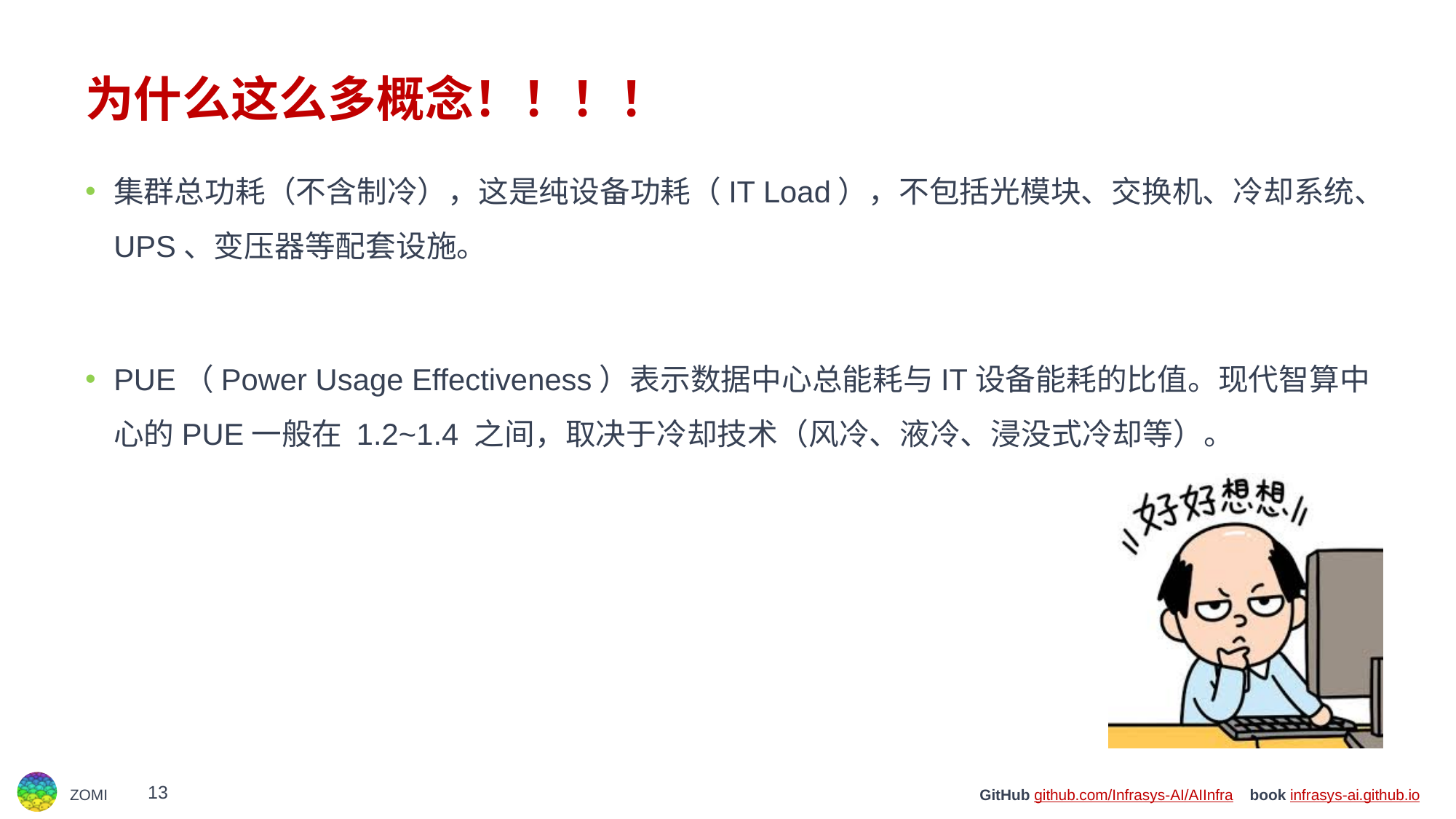

# 为什么这么多概念！！！！
集群总功耗（不含制冷），这是纯设备功耗（IT Load），不包括光模块、交换机、冷却系统、UPS、变压器等配套设施。

PUE（Power Usage Effectiveness）表示数据中心总能耗与IT设备能耗的比值。现代智算中心的PUE一般在 1.2~1.4 之间，取决于冷却技术（风冷、液冷、浸没式冷却等）。